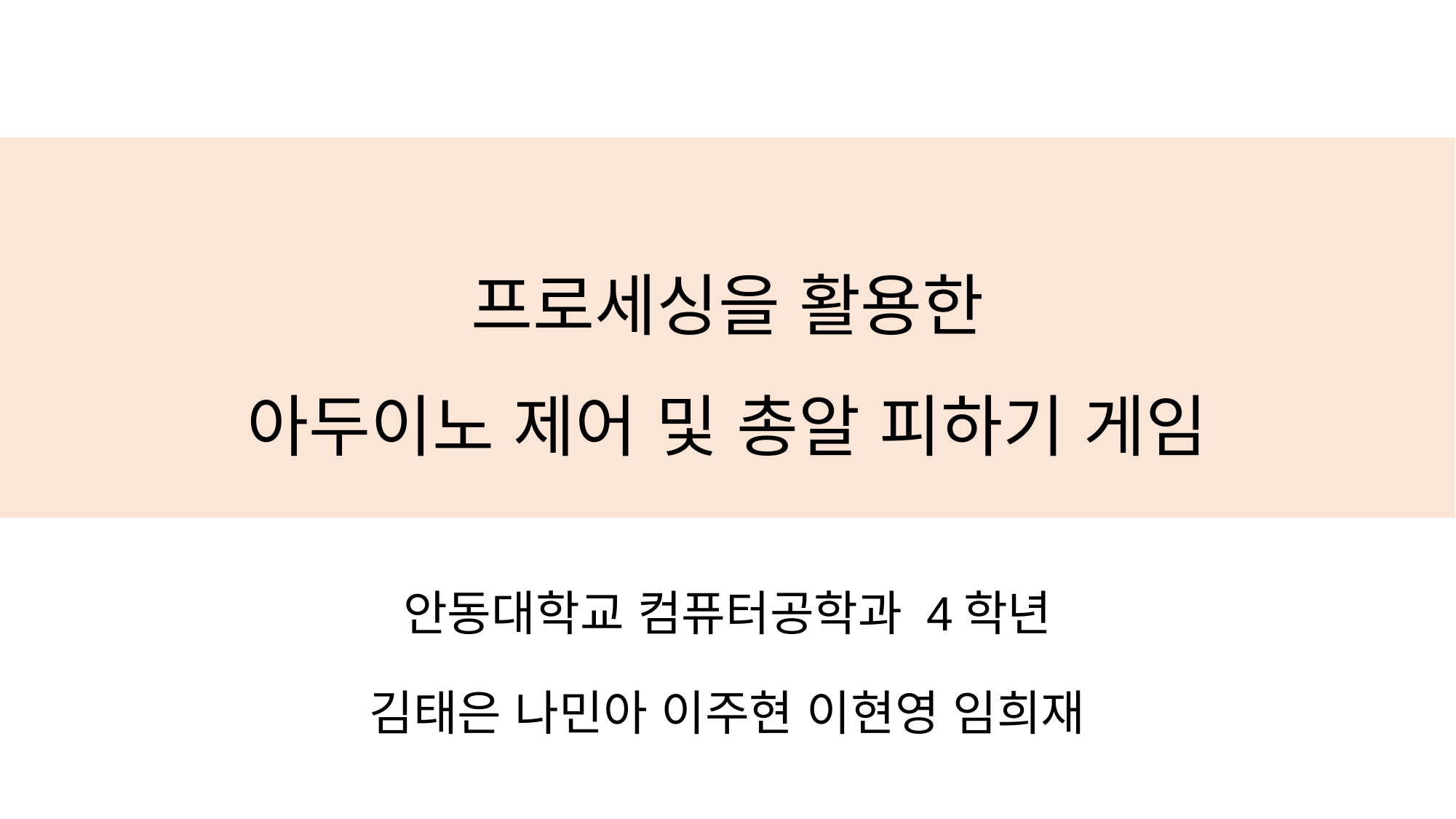

# 프로세싱을 활용한 아두이노 제어 및 총알 피하기 게임
안동대학교 컴퓨터공학과 4학년
김태은 나민아 이주현 이현영 임희재